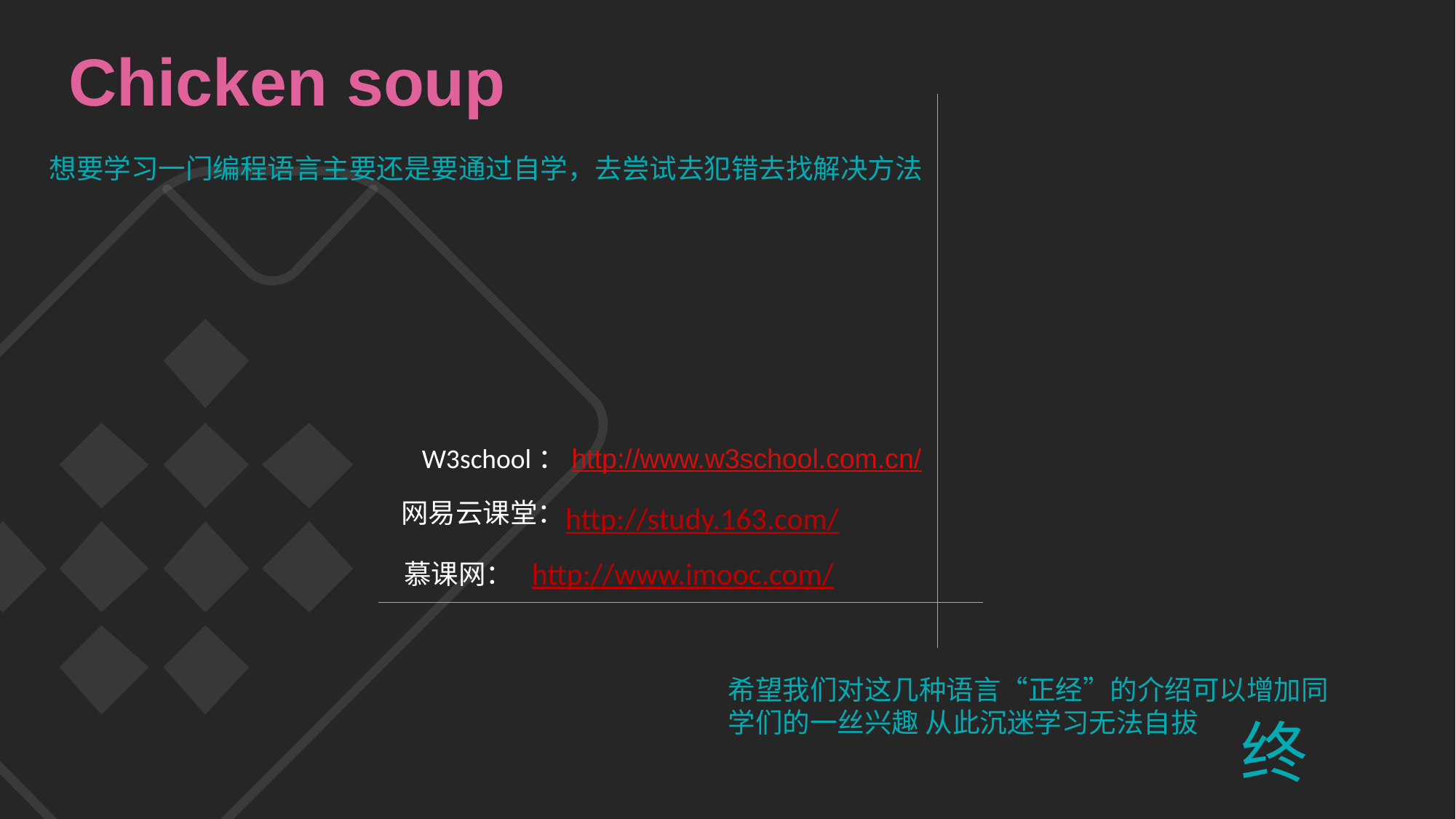

Chicken soup
想要学习一门编程语言主要还是要通过自学，去尝试去犯错去找解决方法

W3school：http://www.w3school.com.cn/

网易云课堂：
http://study.163.com/
http://www.imooc.com/
慕课网：
希望我们对这几种语言“正经”的介绍可以增加同学们的一丝兴趣 从此沉迷学习无法自拔
终